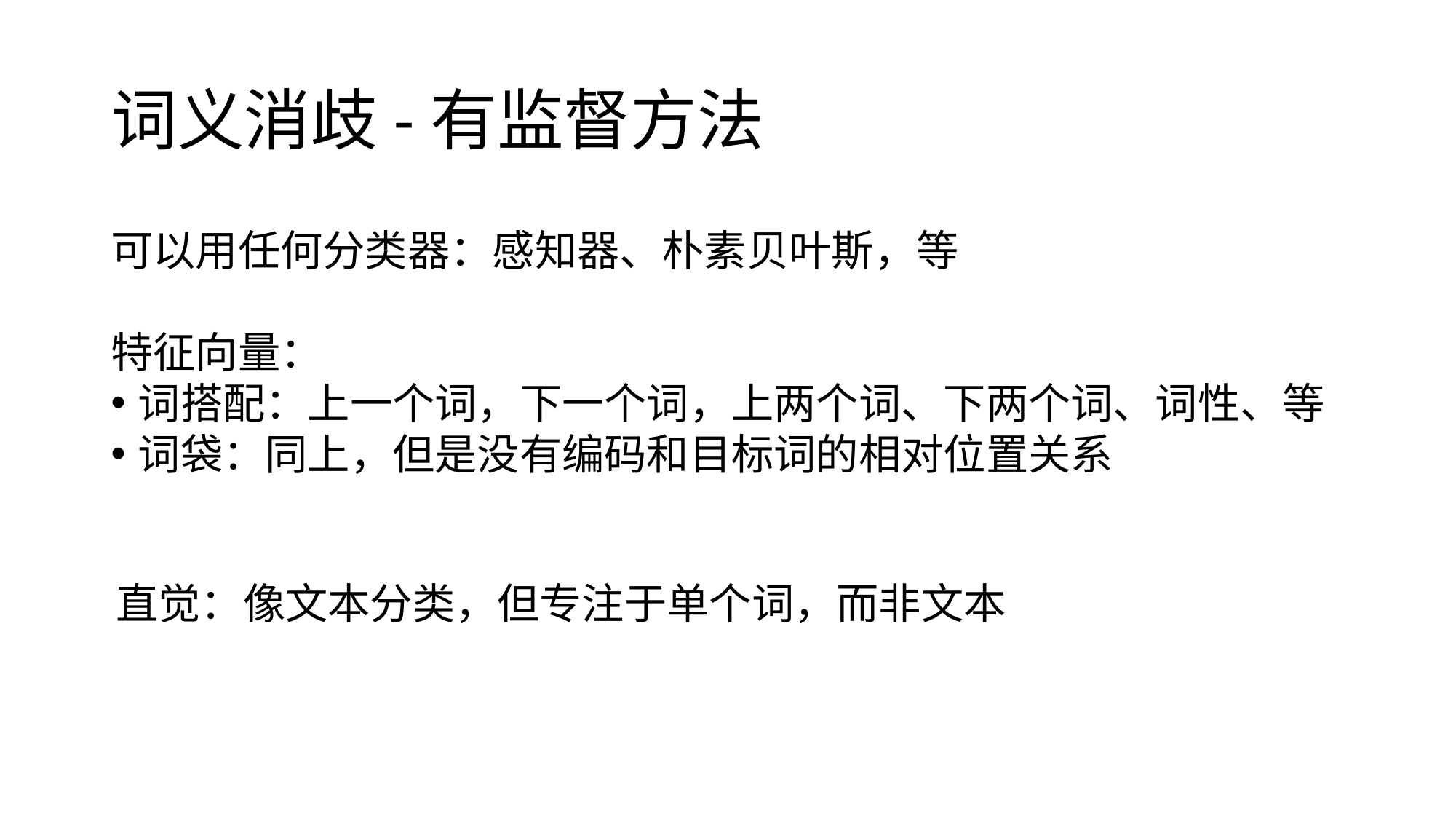

# 词义消歧-有监督方法
可以用任何分类器：感知器、朴素贝叶斯，等

特征向量：
词搭配：上一个词，下一个词，上两个词、下两个词、词性、等
词袋：同上，但是没有编码和目标词的相对位置关系

直觉：像文本分类，但专注于单个词，而非文本